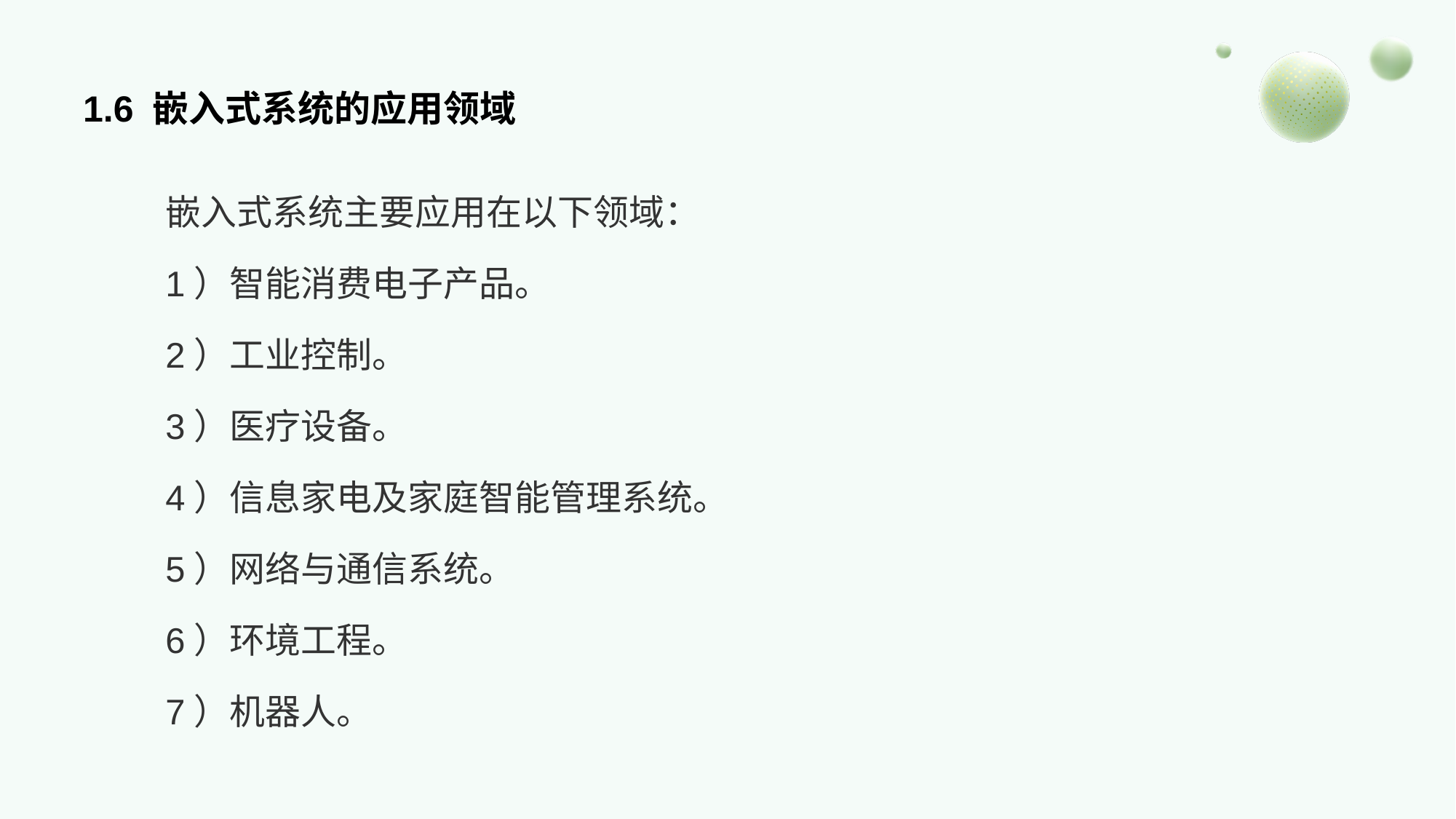

# 1.6 嵌入式系统的应用领域
嵌入式系统主要应用在以下领域：
1）智能消费电子产品。
2）工业控制。
3）医疗设备。
4）信息家电及家庭智能管理系统。
5）网络与通信系统。
6）环境工程。
7）机器人。